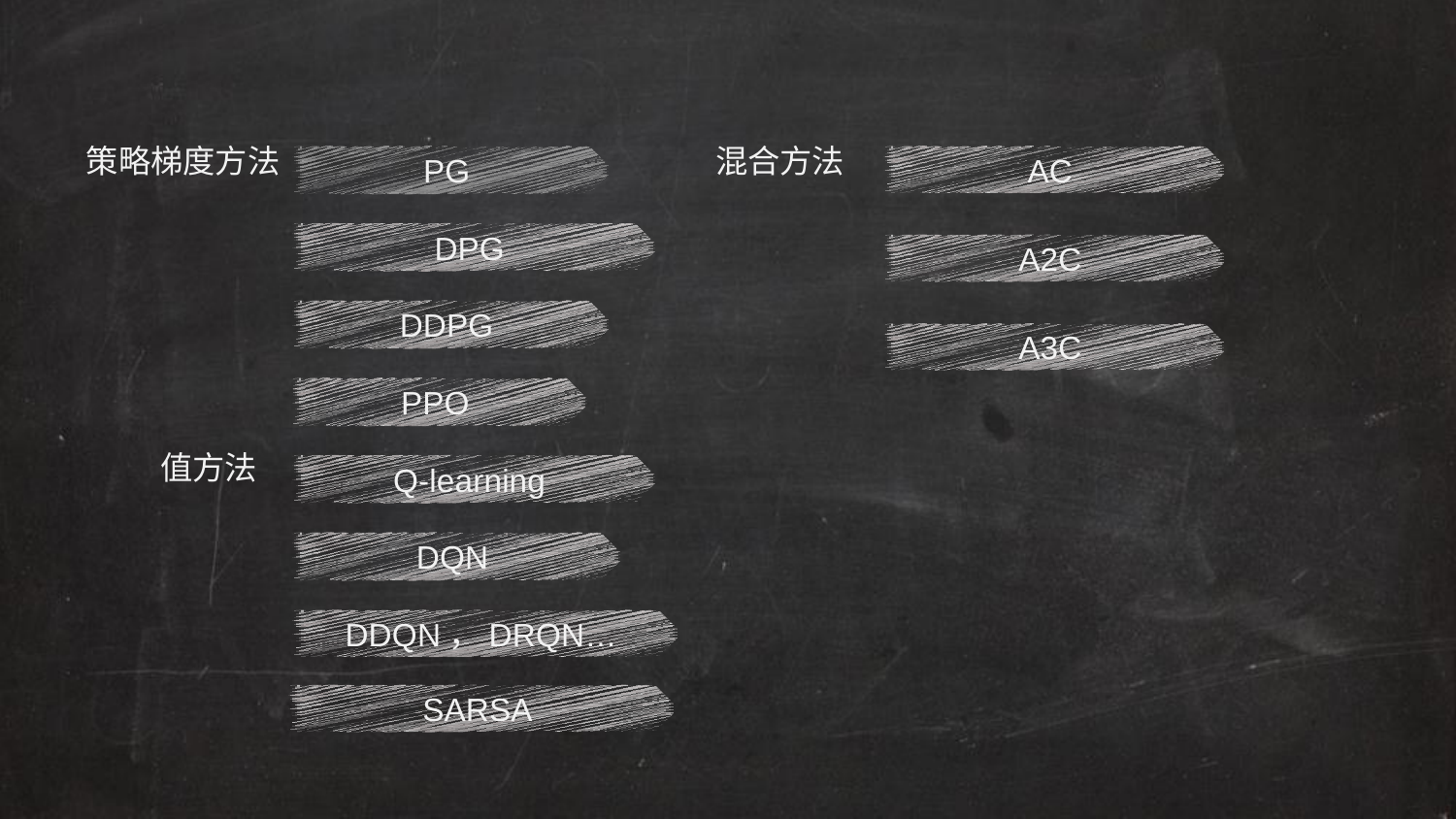

混合方法
策略梯度方法
PG
AC
DPG
A2C
DDPG
A3C
PPO
值方法
Q-learning
DQN
DDQN，DRQN…
SARSA